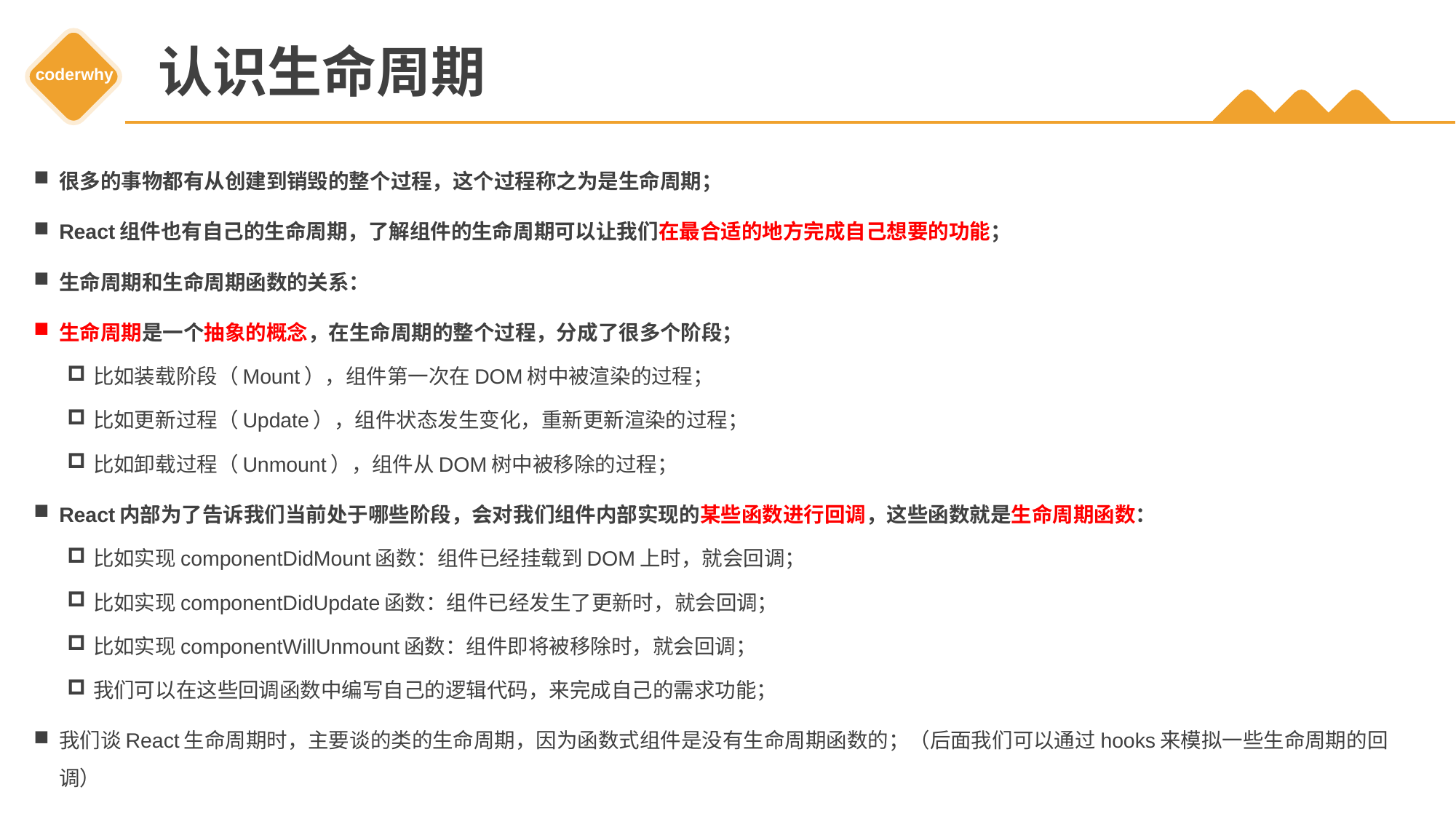

# 认识生命周期
很多的事物都有从创建到销毁的整个过程，这个过程称之为是生命周期；
React组件也有自己的生命周期，了解组件的生命周期可以让我们在最合适的地方完成自己想要的功能；
生命周期和生命周期函数的关系：
生命周期是一个抽象的概念，在生命周期的整个过程，分成了很多个阶段；
比如装载阶段（Mount），组件第一次在DOM树中被渲染的过程；
比如更新过程（Update），组件状态发生变化，重新更新渲染的过程；
比如卸载过程（Unmount），组件从DOM树中被移除的过程；
React内部为了告诉我们当前处于哪些阶段，会对我们组件内部实现的某些函数进行回调，这些函数就是生命周期函数：
比如实现componentDidMount函数：组件已经挂载到DOM上时，就会回调；
比如实现componentDidUpdate函数：组件已经发生了更新时，就会回调；
比如实现componentWillUnmount函数：组件即将被移除时，就会回调；
我们可以在这些回调函数中编写自己的逻辑代码，来完成自己的需求功能；
我们谈React生命周期时，主要谈的类的生命周期，因为函数式组件是没有生命周期函数的；（后面我们可以通过hooks来模拟一些生命周期的回调）